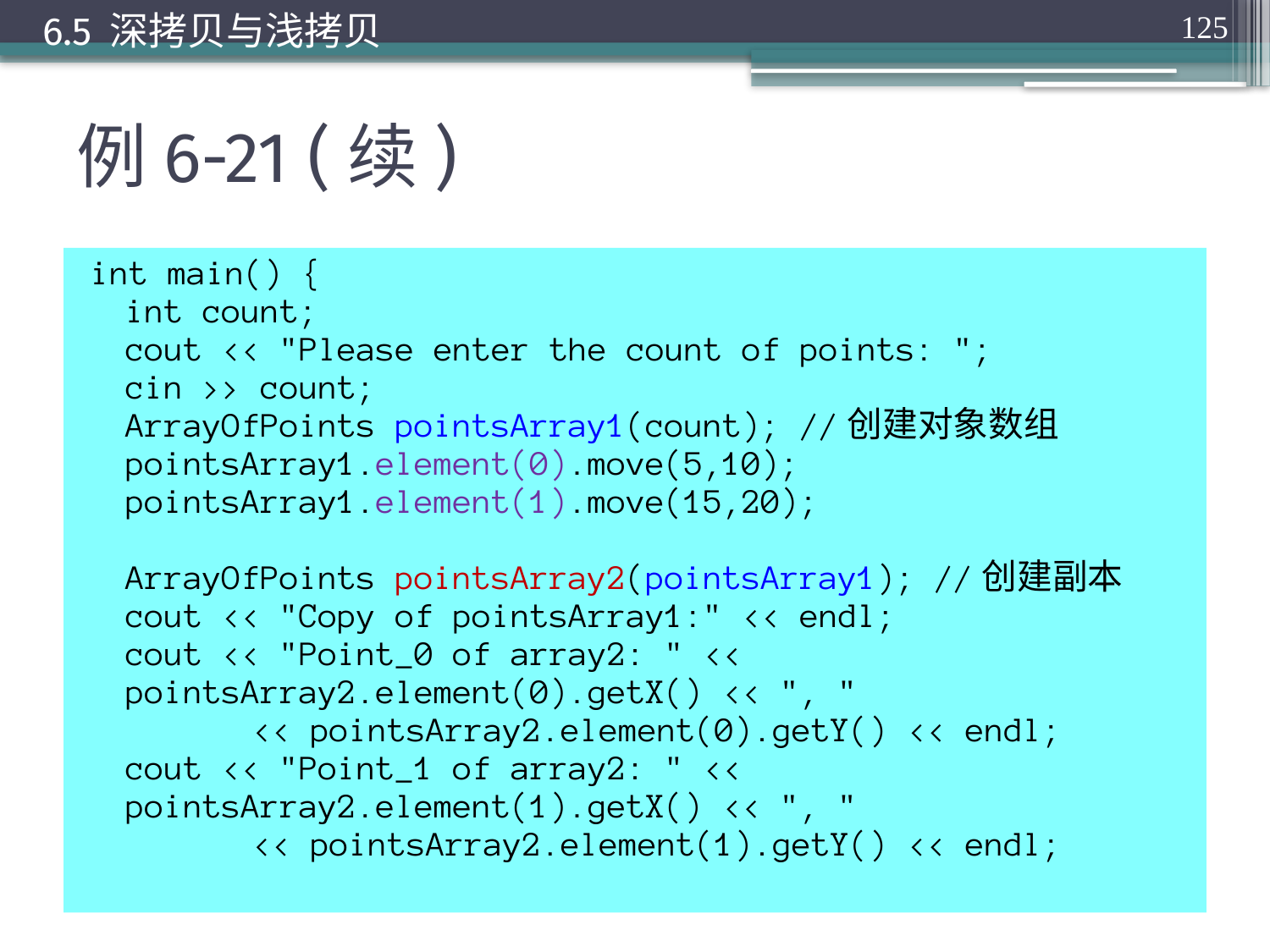

6.5 深拷贝与浅拷贝
125
# 例6-21 (续)
int main() {
	int count;
	cout << "Please enter the count of points: ";
	cin >> count;
	ArrayOfPoints pointsArray1(count); //创建对象数组
	pointsArray1.element(0).move(5,10);
	pointsArray1.element(1).move(15,20);

	ArrayOfPoints pointsArray2(pointsArray1); //创建副本
	cout << "Copy of pointsArray1:" << endl;
	cout << "Point_0 of array2: " << pointsArray2.element(0).getX() << ", "
		<< pointsArray2.element(0).getY() << endl;
	cout << "Point_1 of array2: " << pointsArray2.element(1).getX() << ", "
		<< pointsArray2.element(1).getY() << endl;